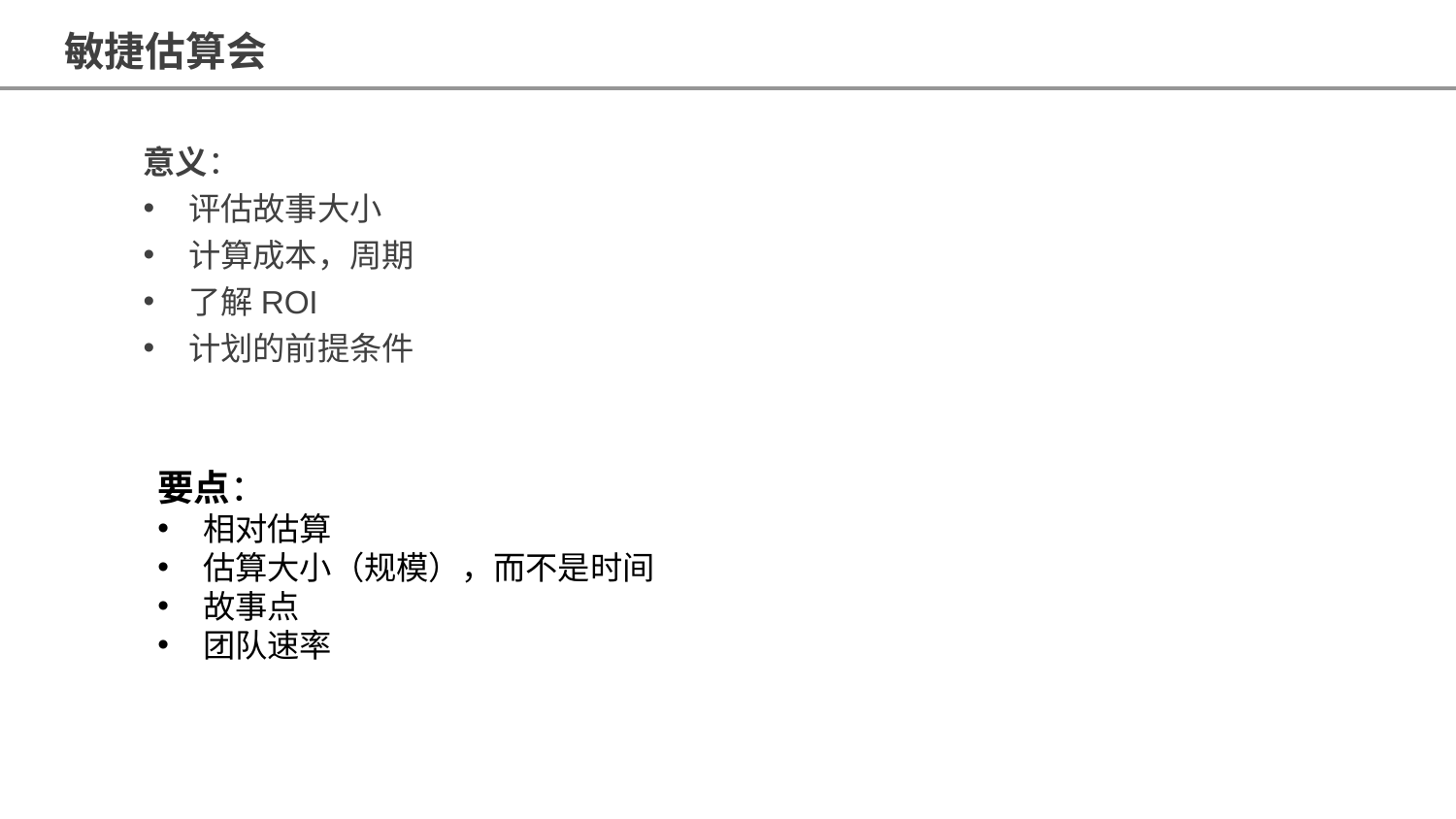

敏捷估算会
意义：
评估故事大小
计算成本，周期
了解ROI
计划的前提条件

要点：
相对估算
估算大小（规模），而不是时间
故事点
团队速率